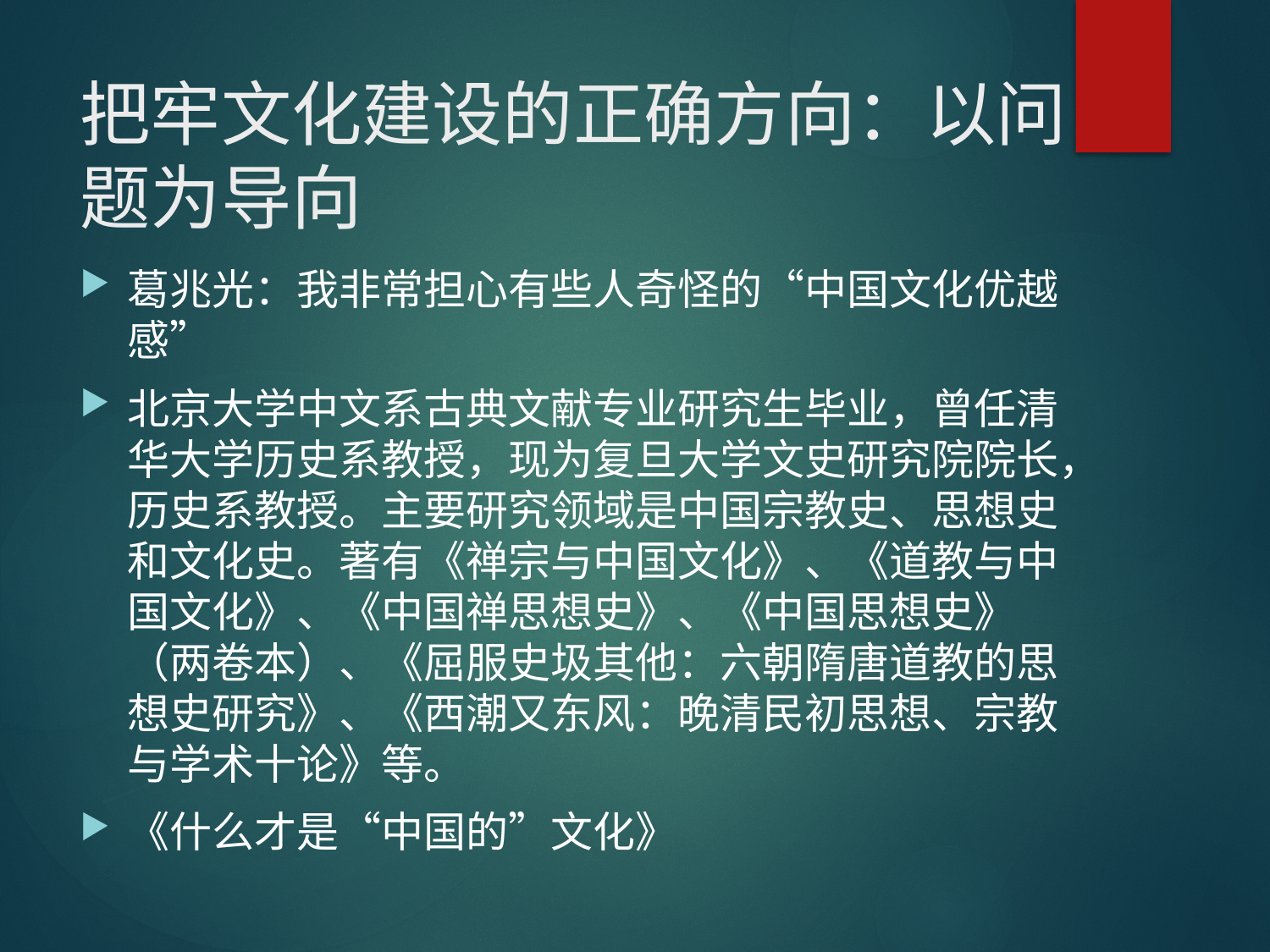

# 把牢文化建设的正确方向：以问题为导向
葛兆光：我非常担心有些人奇怪的“中国文化优越感”
北京大学中文系古典文献专业研究生毕业，曾任清华大学历史系教授，现为复旦大学文史研究院院长，历史系教授。主要研究领域是中国宗教史、思想史和文化史。著有《禅宗与中国文化》、《道教与中国文化》、《中国禅思想史》、《中国思想史》（两卷本）、《屈服史圾其他：六朝隋唐道教的思想史研究》、《西潮又东风：晚清民初思想、宗教与学术十论》等。
《什么才是“中国的”文化》